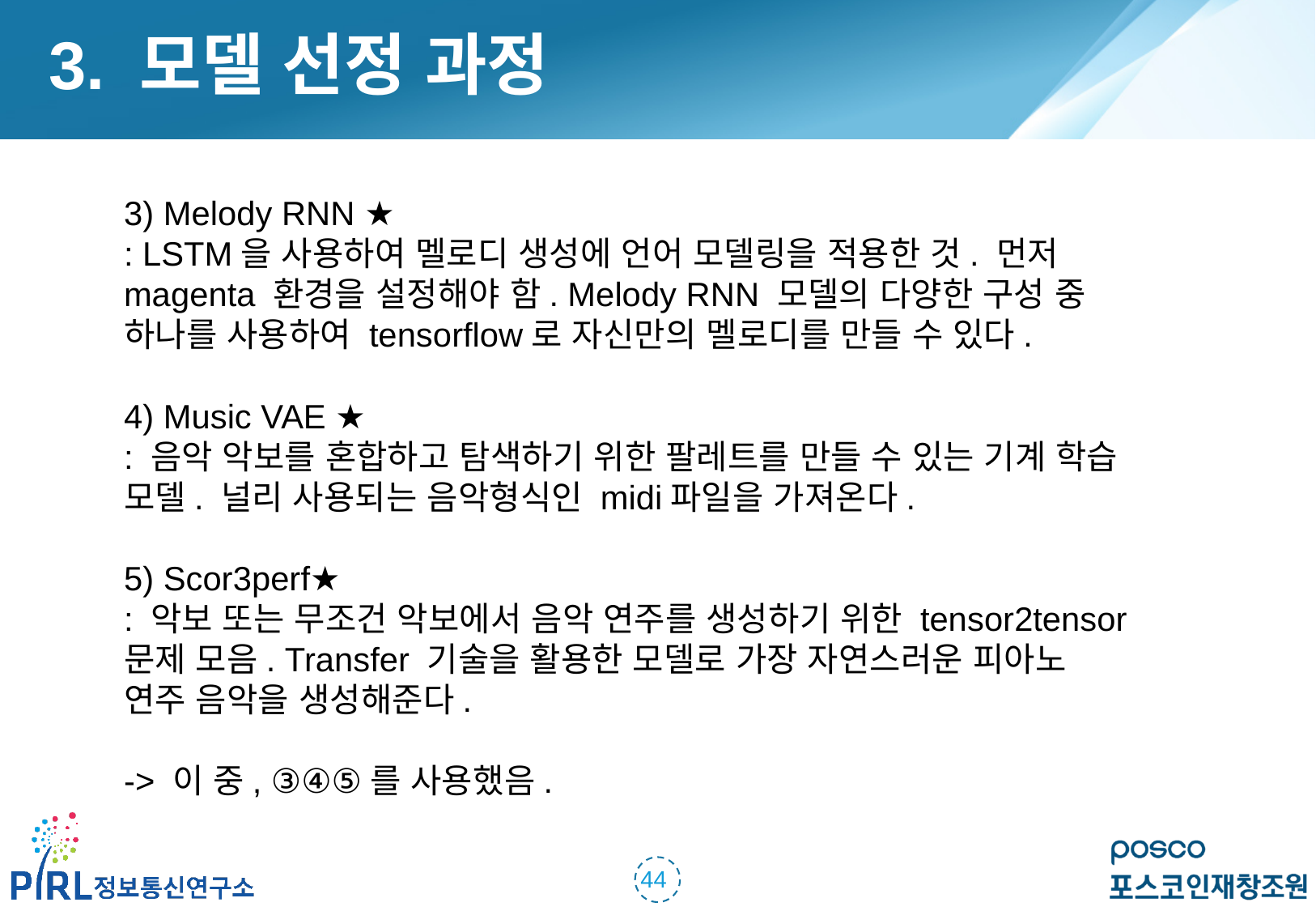

3. 모델 선정 과정
3) Melody RNN ★
: LSTM을 사용하여 멜로디 생성에 언어 모델링을 적용한 것. 먼저 magenta 환경을 설정해야 함. Melody RNN 모델의 다양한 구성 중 하나를 사용하여 tensorflow로 자신만의 멜로디를 만들 수 있다.

4) Music VAE ★
: 음악 악보를 혼합하고 탐색하기 위한 팔레트를 만들 수 있는 기계 학습 모델. 널리 사용되는 음악형식인 midi파일을 가져온다.

5) Scor3perf★
: 악보 또는 무조건 악보에서 음악 연주를 생성하기 위한 tensor2tensor 문제 모음. Transfer 기술을 활용한 모델로 가장 자연스러운 피아노 연주 음악을 생성해준다.

-> 이 중, ③④⑤를 사용했음.